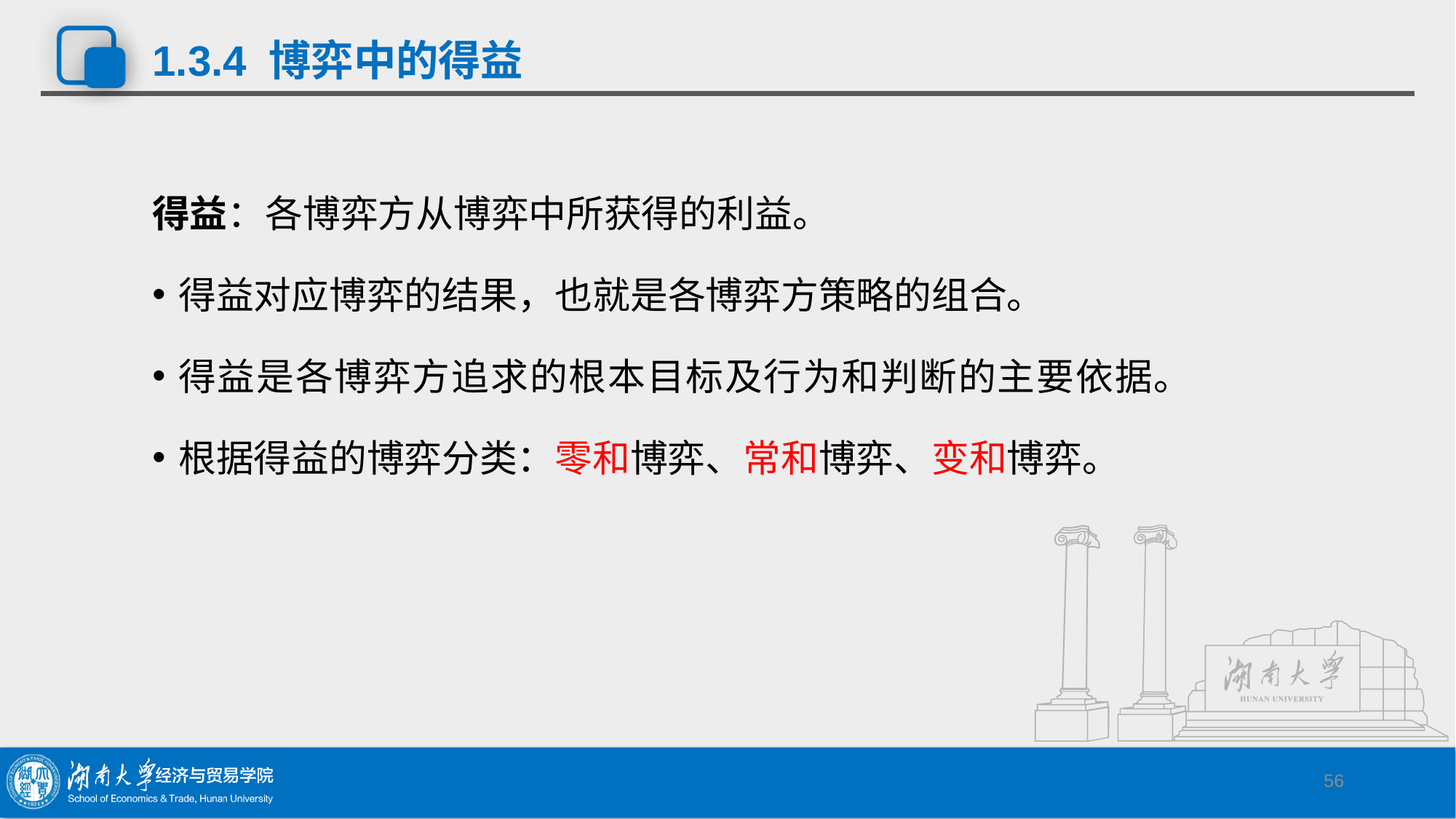

# 1.3.4 博弈中的得益
得益：各博弈方从博弈中所获得的利益。
得益对应博弈的结果，也就是各博弈方策略的组合。
得益是各博弈方追求的根本目标及行为和判断的主要依据。
根据得益的博弈分类：零和博弈、常和博弈、变和博弈。